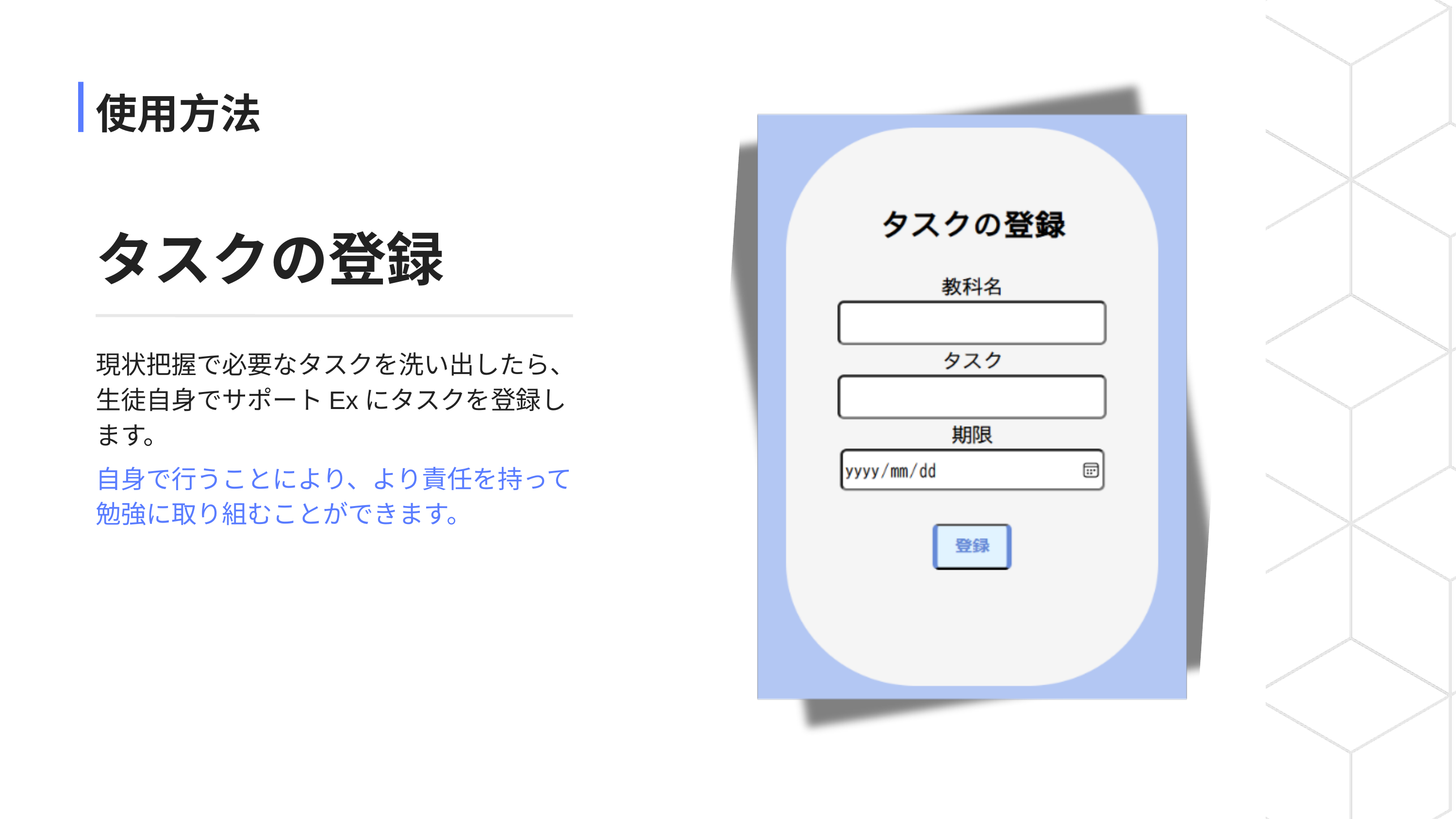

タスクの登録
現状把握で必要なタスクを洗い出したら、生徒自身でサポートExにタスクを登録します。
使用方法

自身で行うことにより、より責任を持って勉強に取り組むことができます。